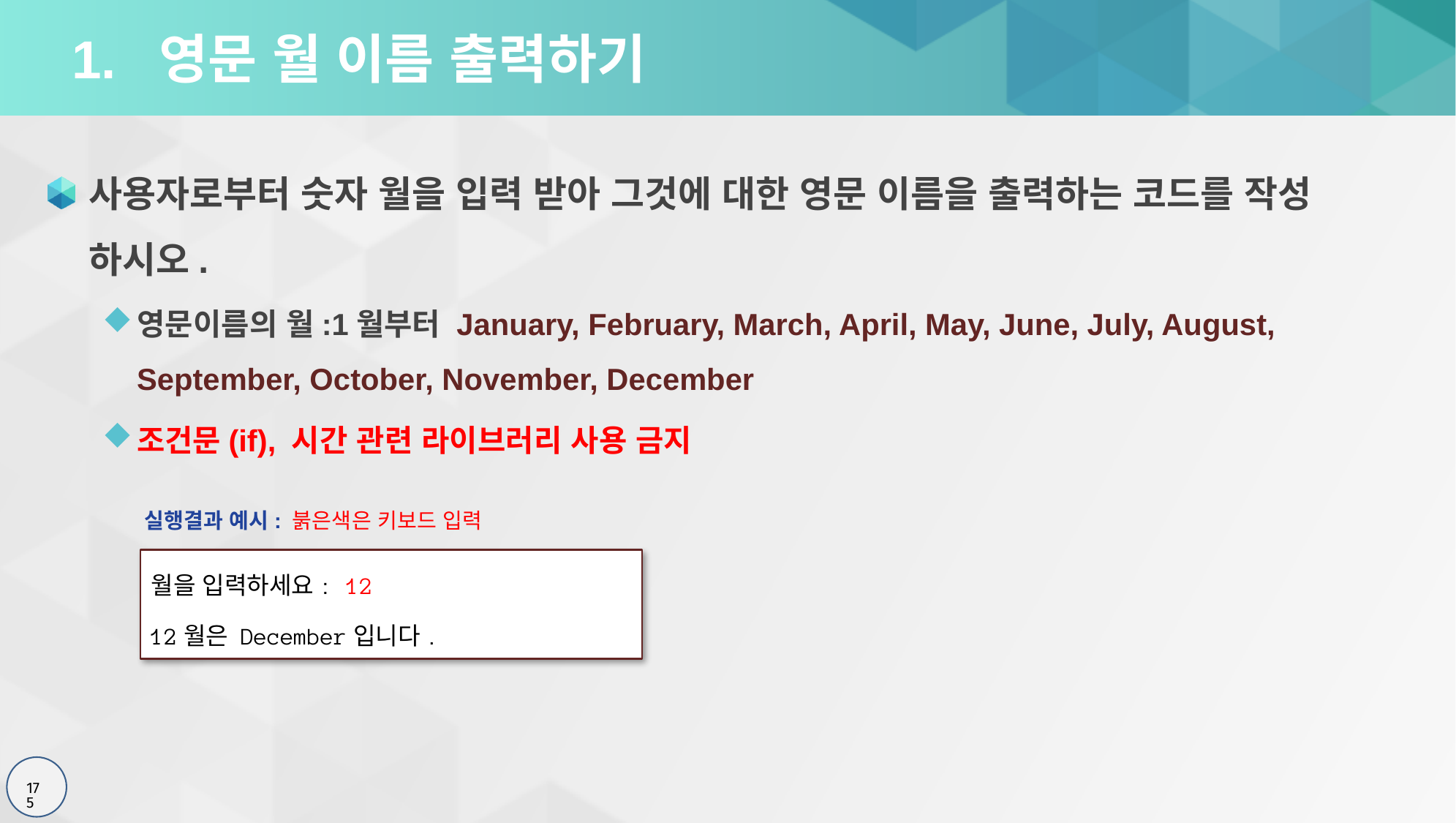

# 1.  영문 월 이름 출력하기
사용자로부터 숫자 월을 입력 받아 그것에 대한 영문 이름을 출력하는 코드를 작성 하시오.
영문이름의 월:1월부터 January, February, March, April, May, June, July, August, September, October, November, December
조건문(if), 시간 관련 라이브러리 사용 금지
실행결과 예시: 붉은색은 키보드 입력
월을 입력하세요: 12
12월은 December입니다.